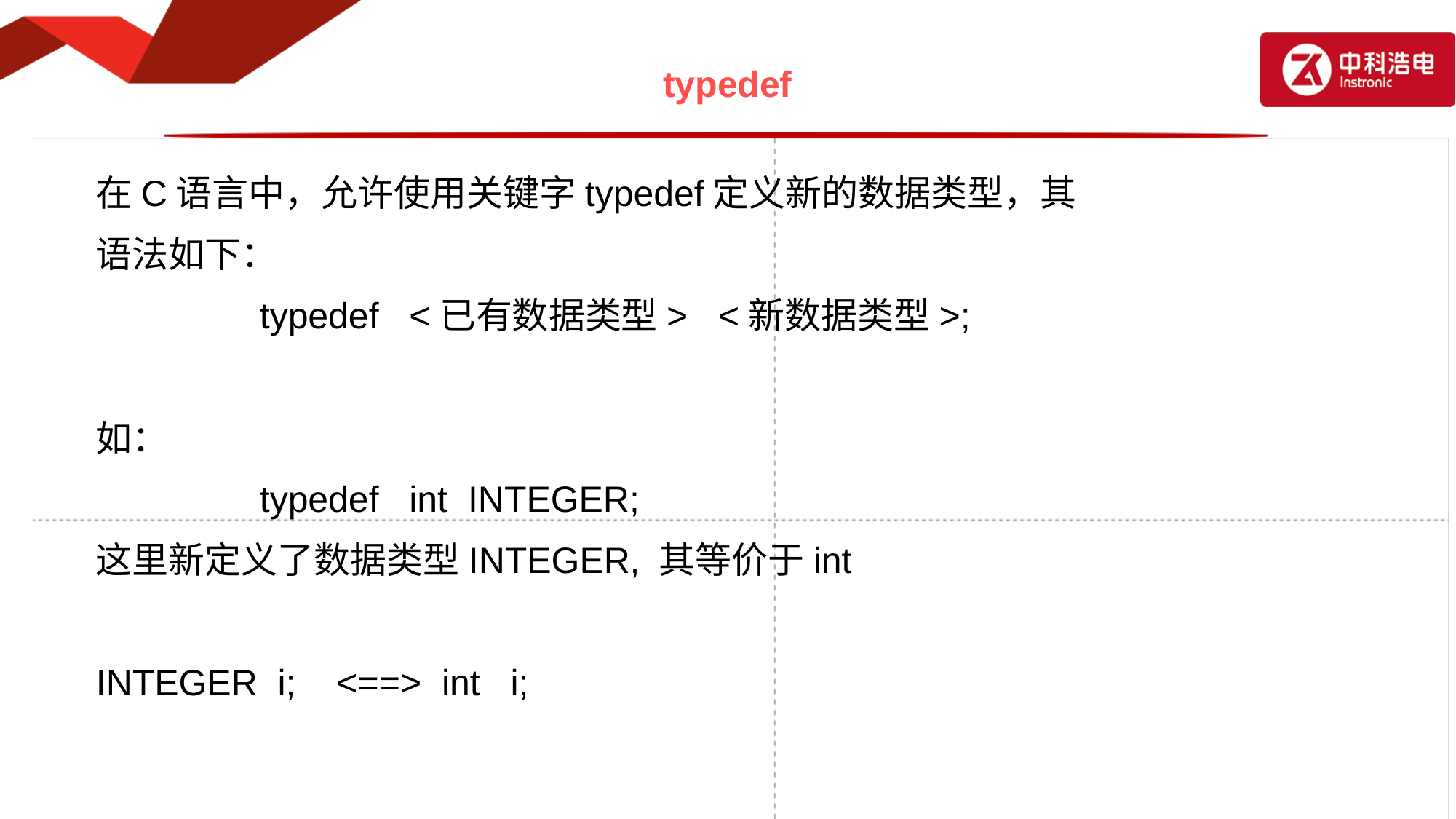

# typedef
在C语言中，允许使用关键字typedef定义新的数据类型，其
语法如下：
		typedef   <已有数据类型>   <新数据类型>;

如：
		typedef   int  INTEGER;
这里新定义了数据类型INTEGER, 其等价于int

INTEGER  i;    <==>  int   i;